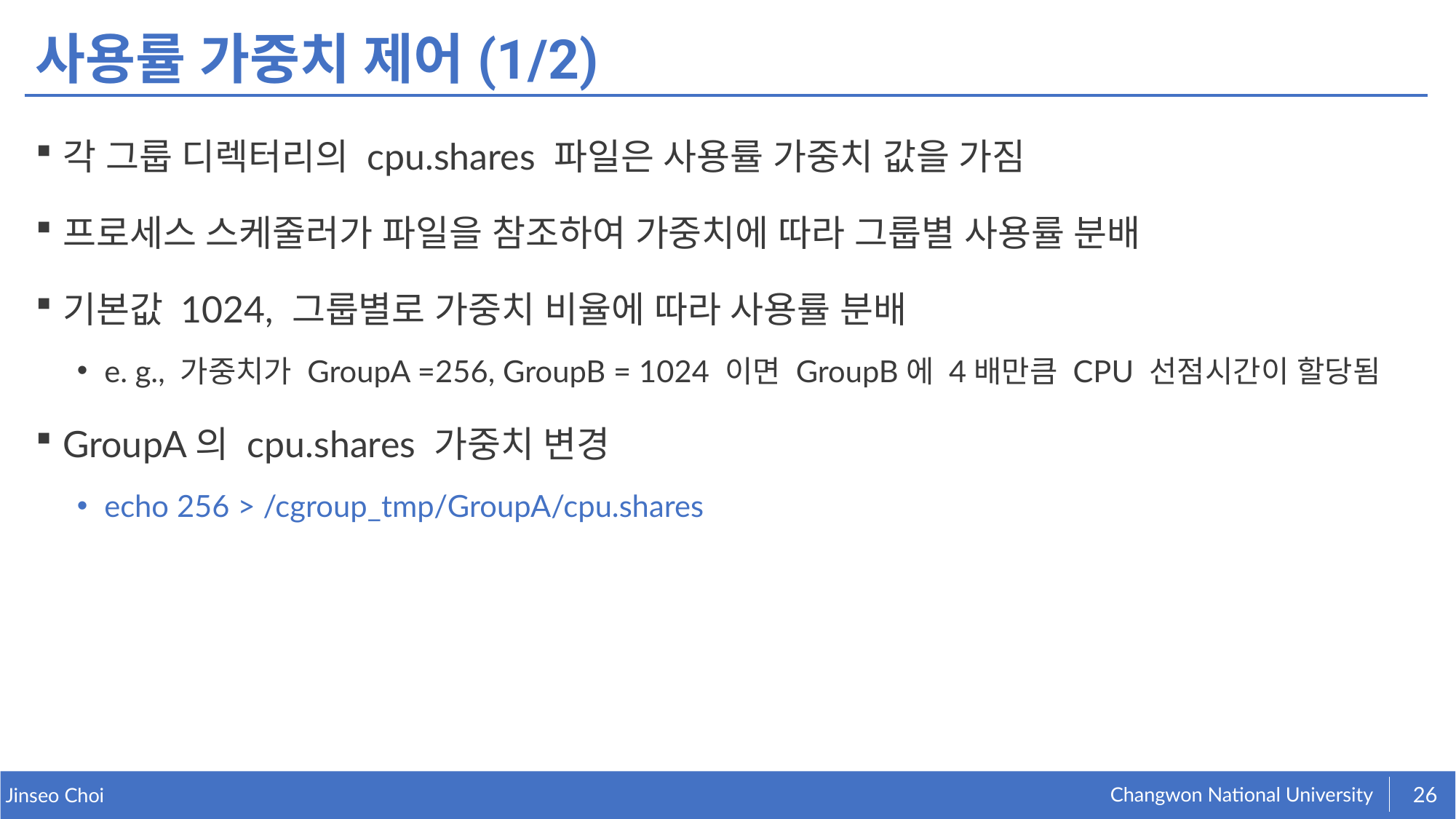

# 사용률 가중치 제어(1/2)
각 그룹 디렉터리의 cpu.shares 파일은 사용률 가중치 값을 가짐
프로세스 스케줄러가 파일을 참조하여 가중치에 따라 그룹별 사용률 분배
기본값 1024, 그룹별로 가중치 비율에 따라 사용률 분배
e. g., 가중치가 GroupA =256, GroupB = 1024 이면 GroupB에 4배만큼 CPU 선점시간이 할당됨
GroupA의 cpu.shares 가중치 변경
echo 256 > /cgroup_tmp/GroupA/cpu.shares

26